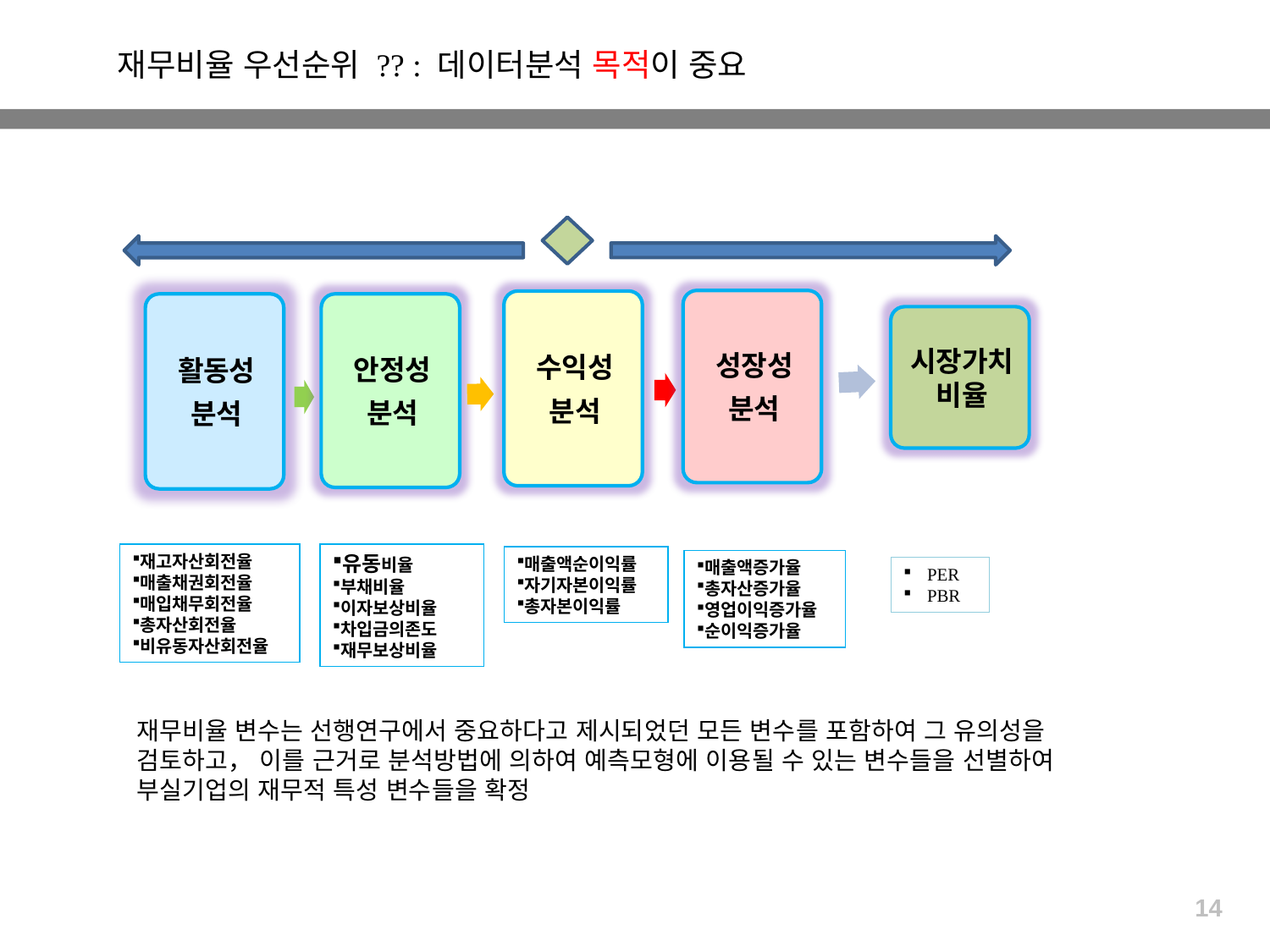

재무비율 우선순위 ?? : 데이터분석 목적이 중요

활동성
분석

안정성
분석

수익성
분석

성장성
분석

시장가치비율
재고자산회전율
매출채권회전율
매입채무회전율
총자산회전율
비유동자산회전율
유동비율
부채비율
이자보상비율
차입금의존도
재무보상비율
매출액순이익률
자기자본이익률
총자본이익률
매출액증가율
총자산증가율
영업이익증가율
순이익증가율

PER
PBR
재무비율 변수는 선행연구에서 중요하다고 제시되었던 모든 변수를 포함하여 그 유의성을 검토하고， 이를 근거로 분석방법에 의하여 예측모형에 이용될 수 있는 변수들을 선별하여 부실기업의 재무적 특성 변수들을 확정
27
14